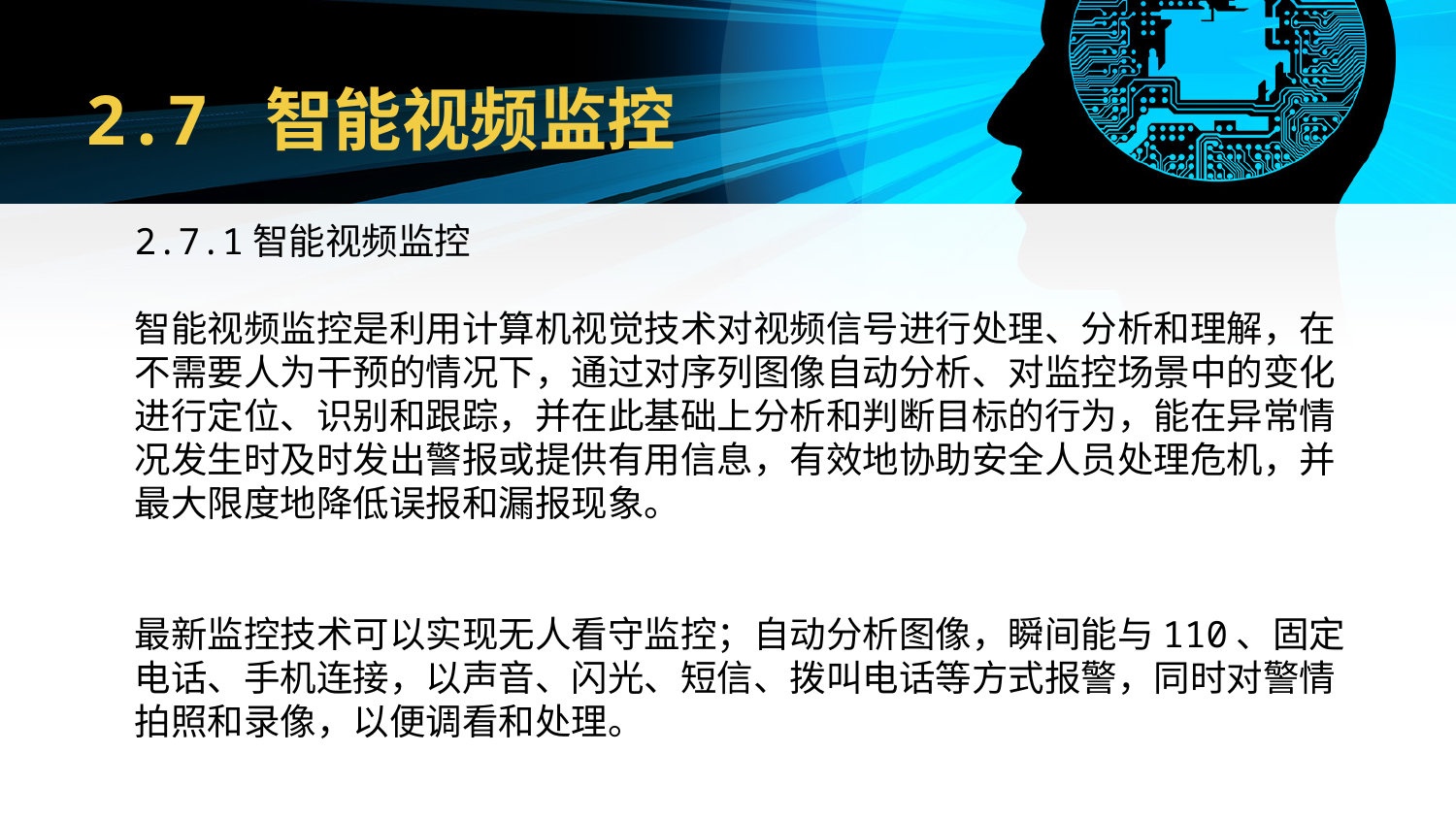

# 2.7 智能视频监控
2.7.1智能视频监控

智能视频监控是利用计算机视觉技术对视频信号进行处理、分析和理解，在不需要人为干预的情况下，通过对序列图像自动分析、对监控场景中的变化进行定位、识别和跟踪，并在此基础上分析和判断目标的行为，能在异常情况发生时及时发出警报或提供有用信息，有效地协助安全人员处理危机，并最大限度地降低误报和漏报现象。

最新监控技术可以实现无人看守监控；自动分析图像，瞬间能与110、固定电话、手机连接，以声音、闪光、短信、拨叫电话等方式报警，同时对警情拍照和录像，以便调看和处理。